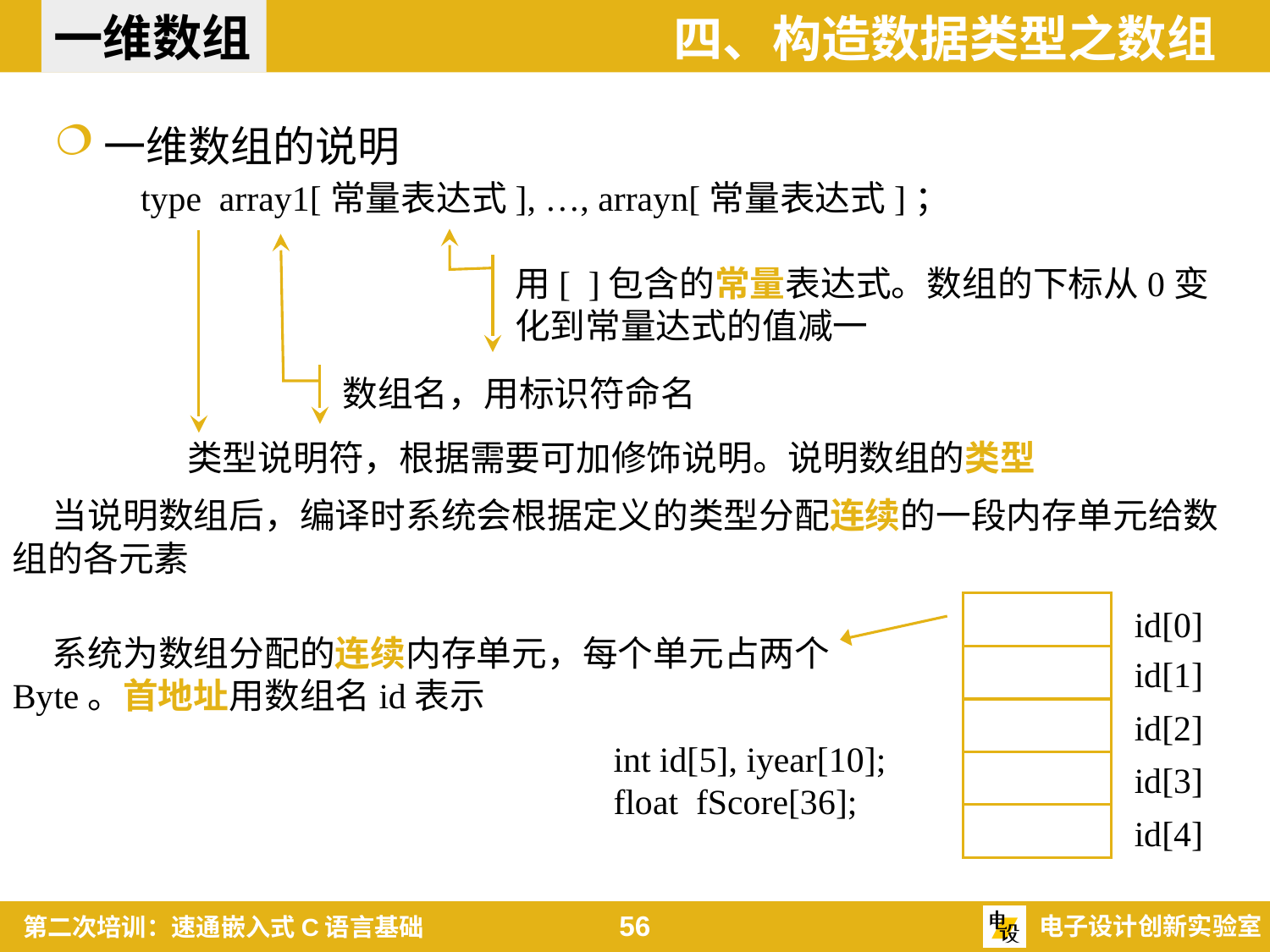

一维数组
四、构造数据类型之数组
一维数组的说明
type  array1[常量表达式], …, arrayn[常量表达式]；
用[  ]包含的常量表达式。数组的下标从0变化到常量达式的值减一
数组名，用标识符命名
类型说明符，根据需要可加修饰说明。说明数组的类型
    当说明数组后，编译时系统会根据定义的类型分配连续的一段内存单元给数组的各元素

id[0]
    系统为数组分配的连续内存单元，每个单元占两个Byte。首地址用数组名id表示

id[1]

id[2]
int id[5], iyear[10];
float  fScore[36];

id[3]

id[4]
56